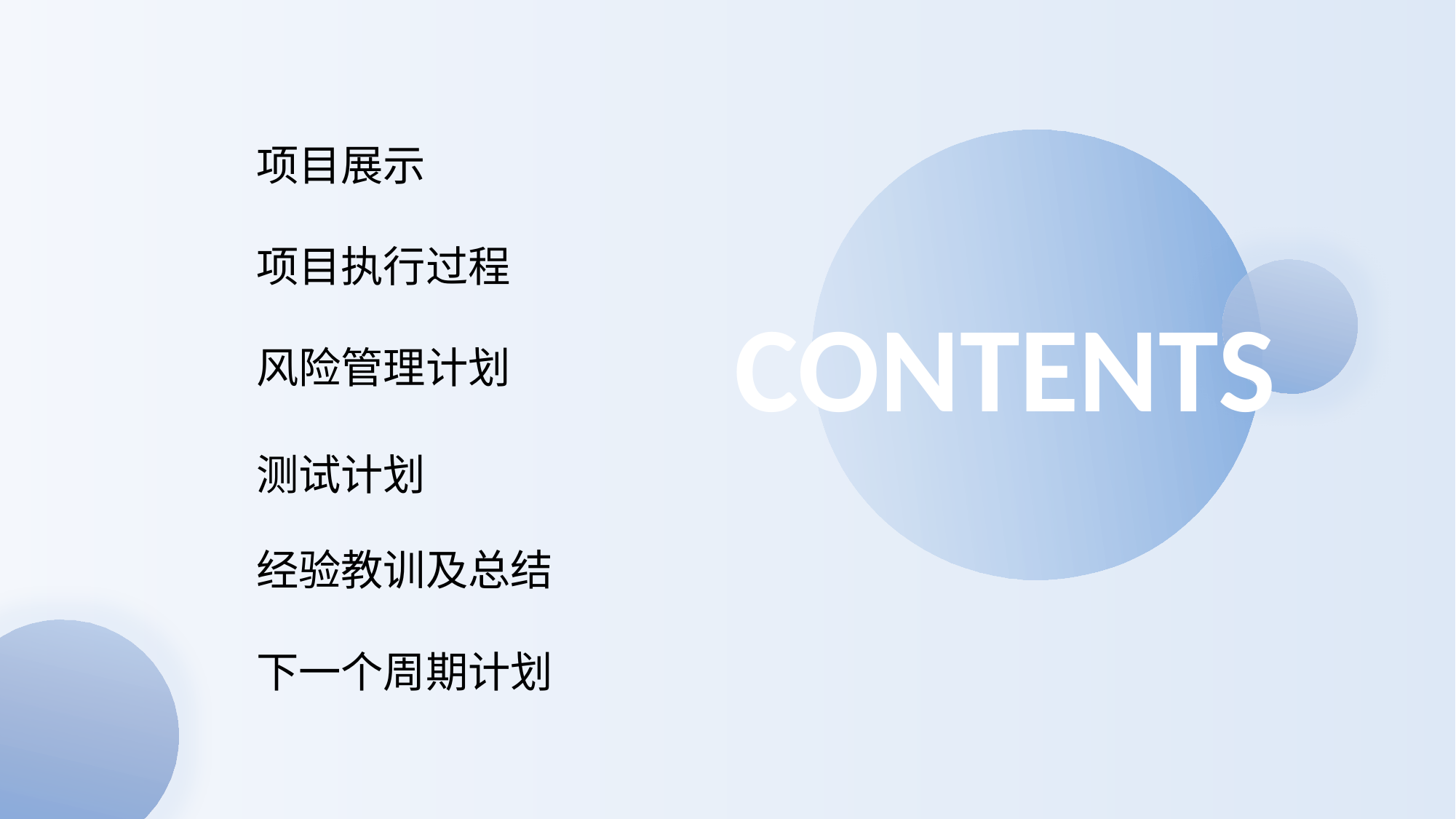

项目展示

项目执行过程

CONTENTS
风险管理计划

测试计划

经验教训及总结

下一个周期计划